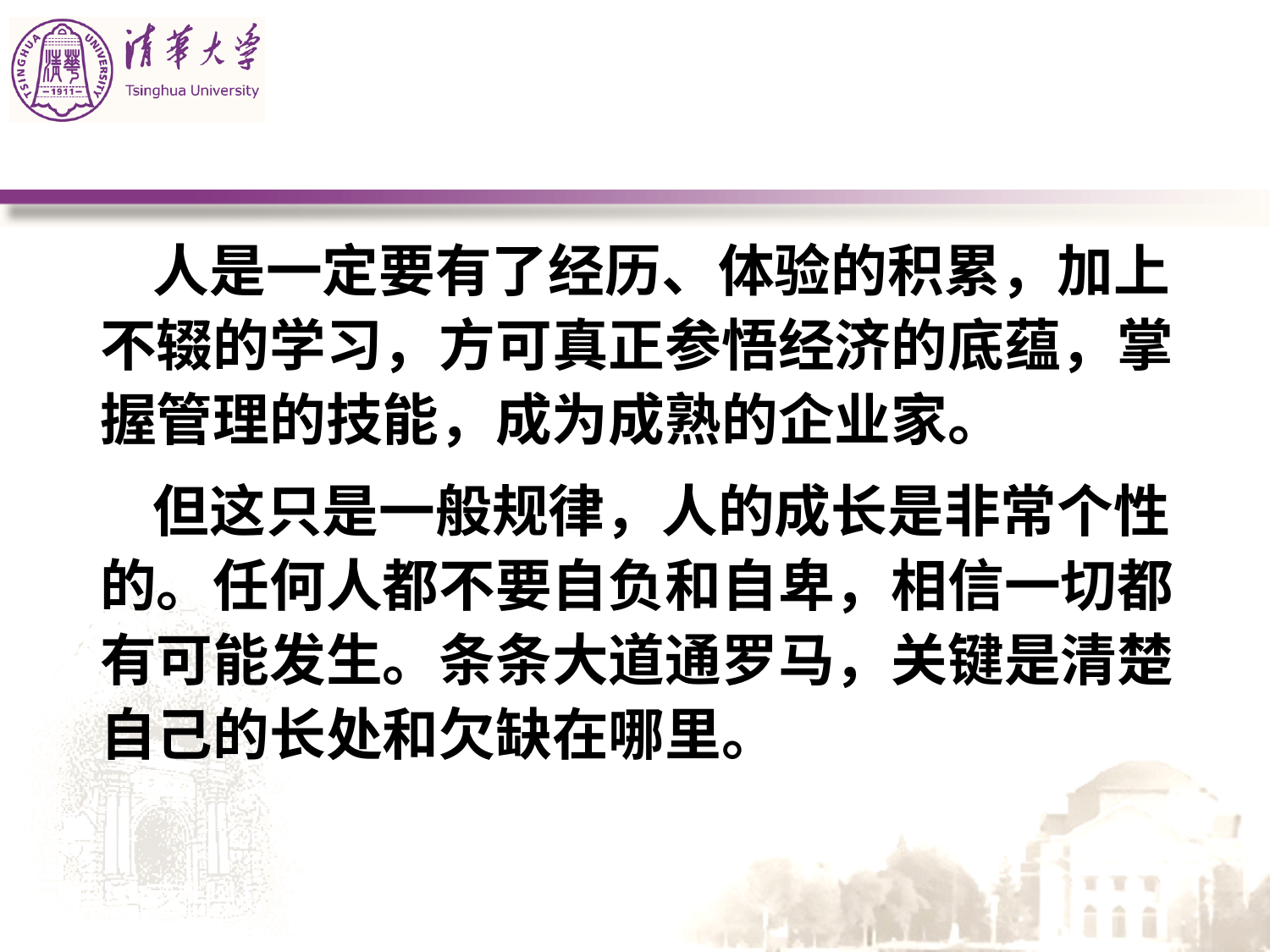

#
人是一定要有了经历、体验的积累，加上不辍的学习，方可真正参悟经济的底蕴，掌握管理的技能，成为成熟的企业家。
但这只是一般规律，人的成长是非常个性的。任何人都不要自负和自卑，相信一切都有可能发生。条条大道通罗马，关键是清楚自己的长处和欠缺在哪里。